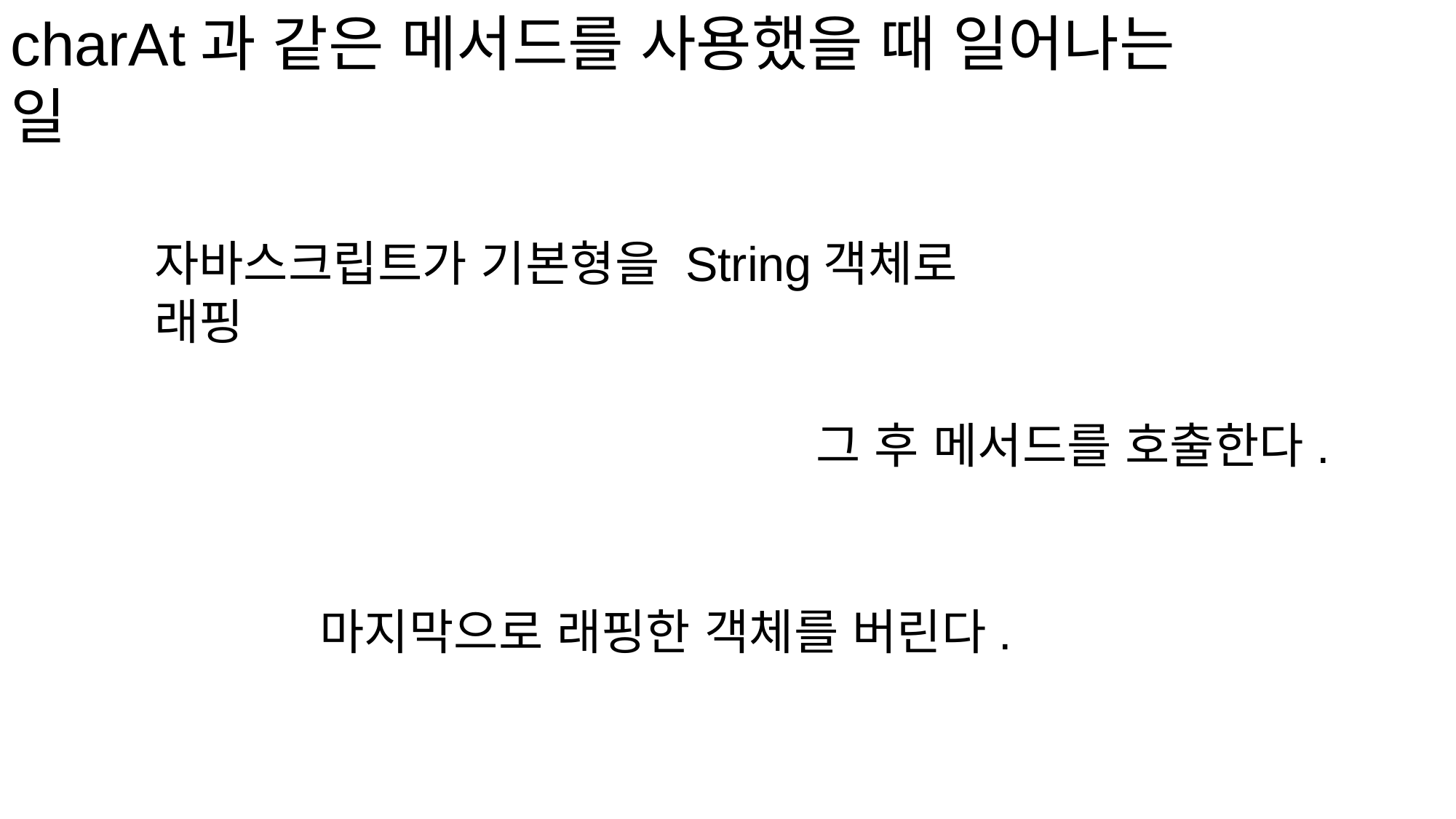

charAt과 같은 메서드를 사용했을 때 일어나는 일
자바스크립트가 기본형을 String객체로 래핑
그 후 메서드를 호출한다.
마지막으로 래핑한 객체를 버린다.